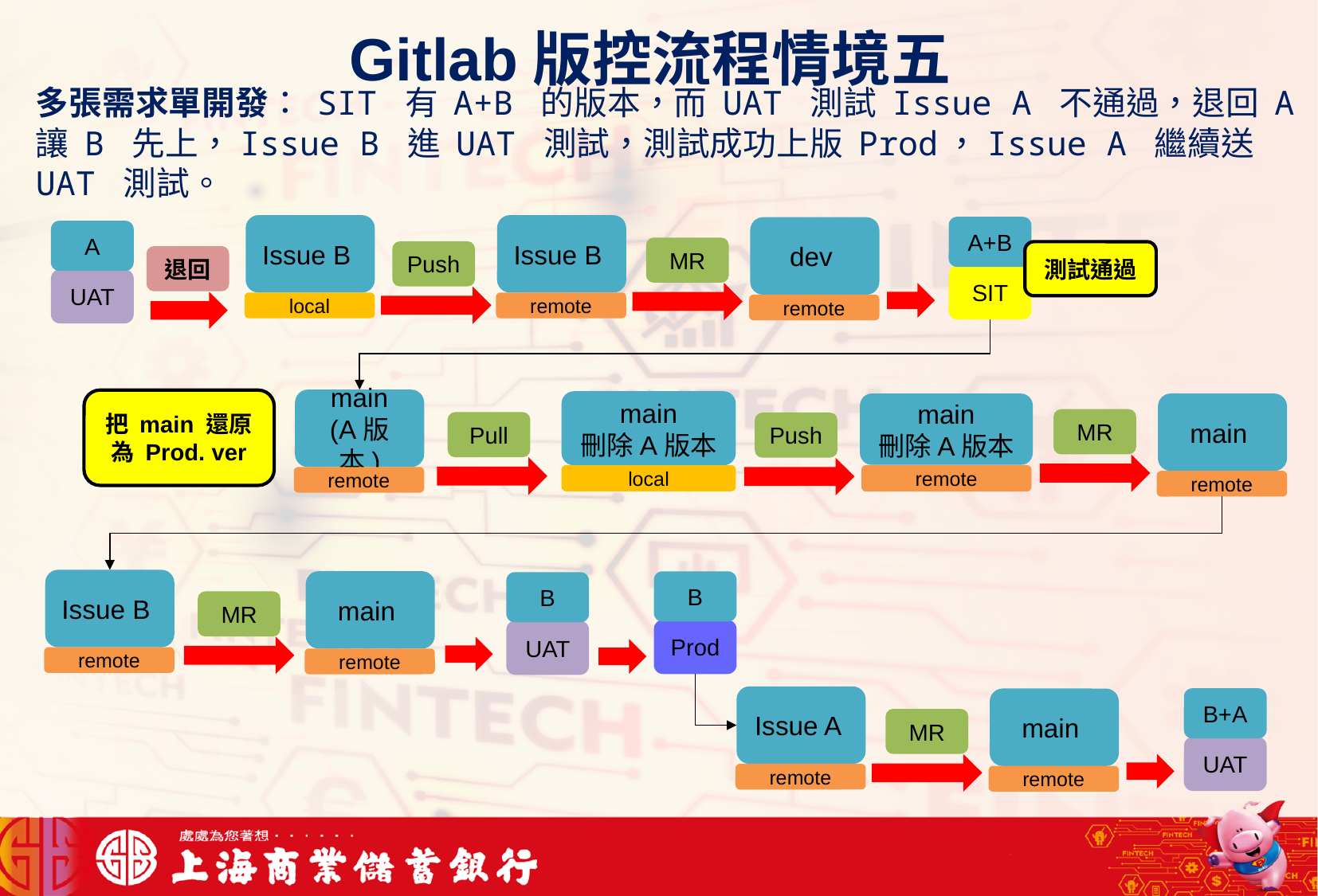

Gitlab版控流程情境五
多張需求單開發： SIT 有 A+B 的版本，而 UAT 測試 Issue A 不通過，退回 A 讓 B 先上，Issue B 進 UAT 測試，測試成功上版 Prod，Issue A 繼續送 UAT 測試。
Issue B
Issue B
A+B
dev
A
MR
Push
測試通過
退回
SIT
UAT

local
remote
remote
main
(A版本)
把 main 還原為 Prod. ver
main
刪除A版本
main
刪除A版本
main
MR
Pull
Push

local
remote
remote
remote
Issue B
main
B
B
MR
Prod
UAT

remote
remote
Issue A
B+A
main
MR
UAT

remote
remote